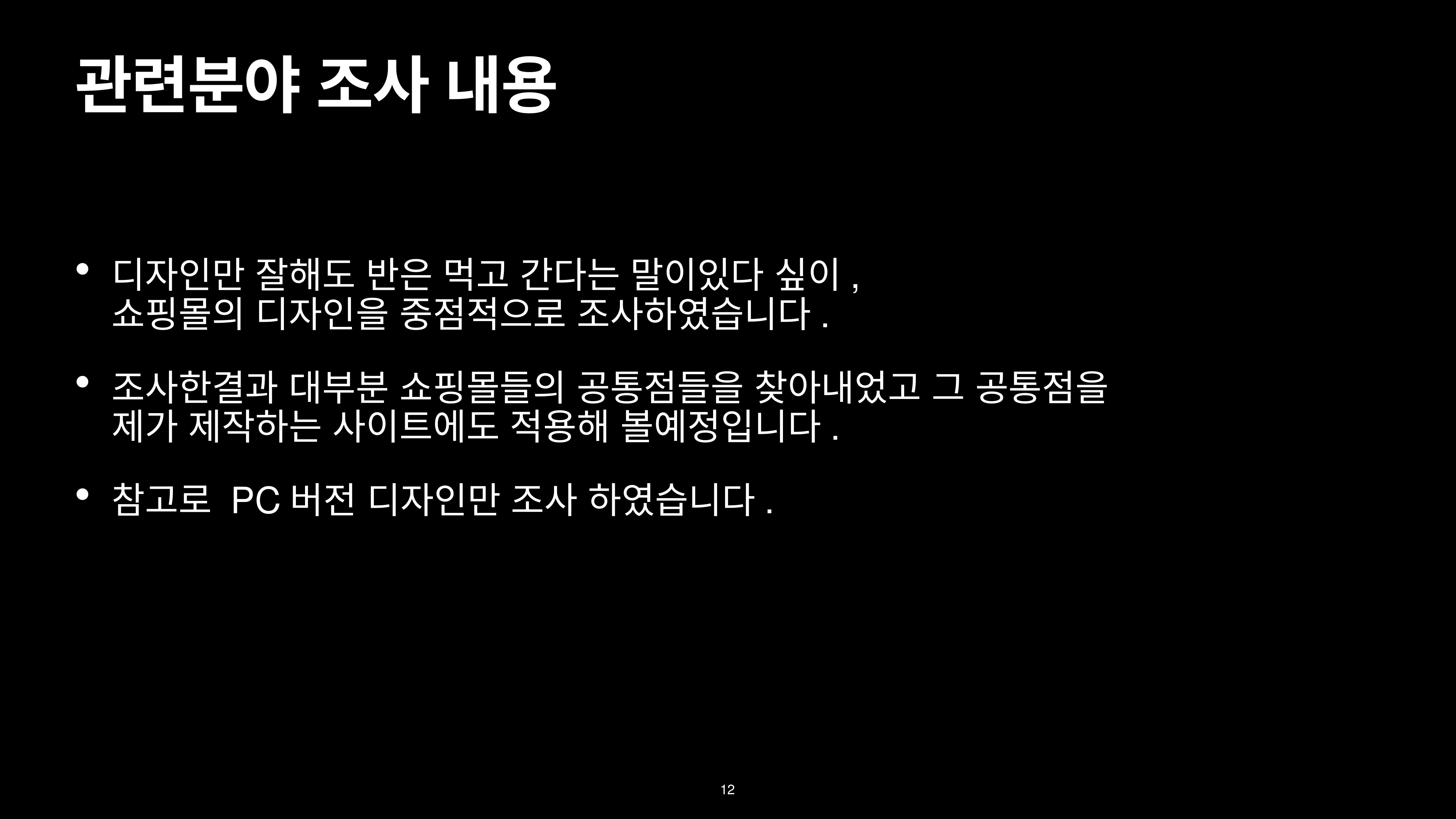

12
# 관련분야 조사 내용

디자인만 잘해도 반은 먹고 간다는 말이있다 싶이,
쇼핑몰의 디자인을 중점적으로 조사하였습니다.
조사한결과 대부분 쇼핑몰들의 공통점들을 찾아내었고 그 공통점을
제가 제작하는 사이트에도 적용해 볼예정입니다.
참고로 PC버전 디자인만 조사 하였습니다.